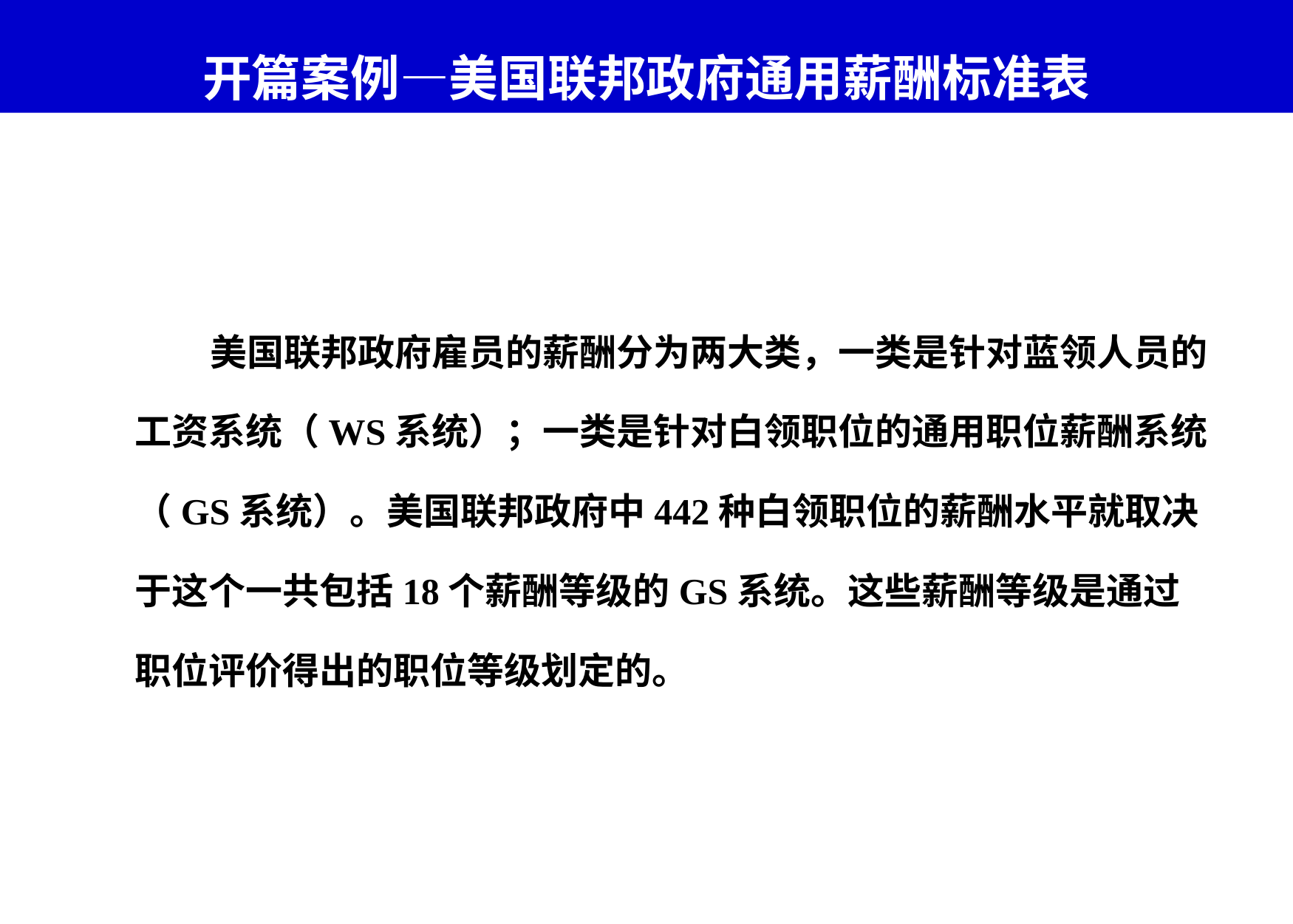

# 开篇案例—美国联邦政府通用薪酬标准表
        美国联邦政府雇员的薪酬分为两大类，一类是针对蓝领人员的工资系统（WS系统）；一类是针对白领职位的通用职位薪酬系统（GS系统）。美国联邦政府中442种白领职位的薪酬水平就取决于这个一共包括18个薪酬等级的GS系统。这些薪酬等级是通过职位评价得出的职位等级划定的。